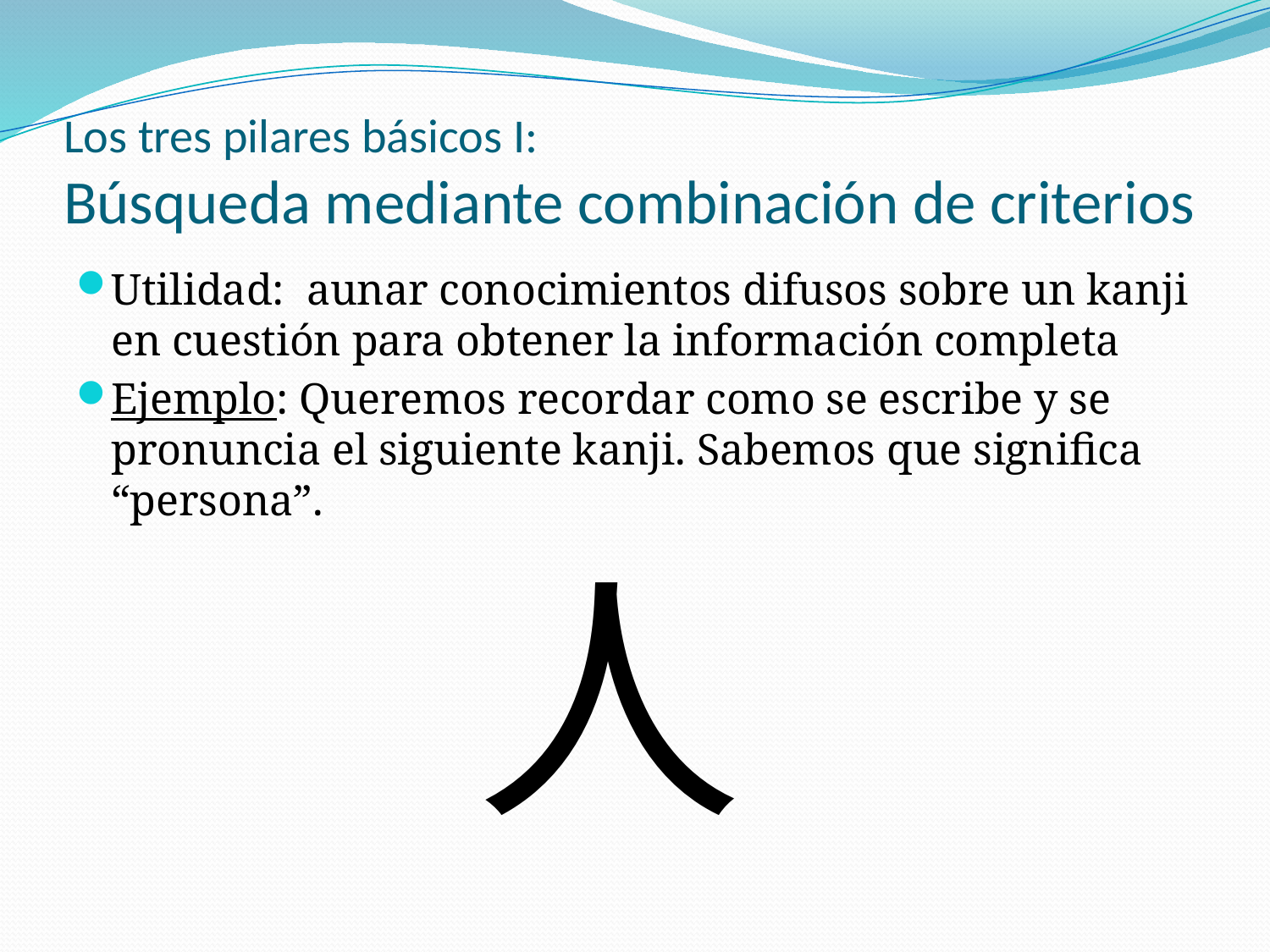

# Los tres pilares básicos I: Búsqueda mediante combinación de criterios
Utilidad:  aunar conocimientos difusos sobre un kanji en cuestión para obtener la información completa
Ejemplo: Queremos recordar como se escribe y se pronuncia el siguiente kanji. Sabemos que significa “persona”.

人